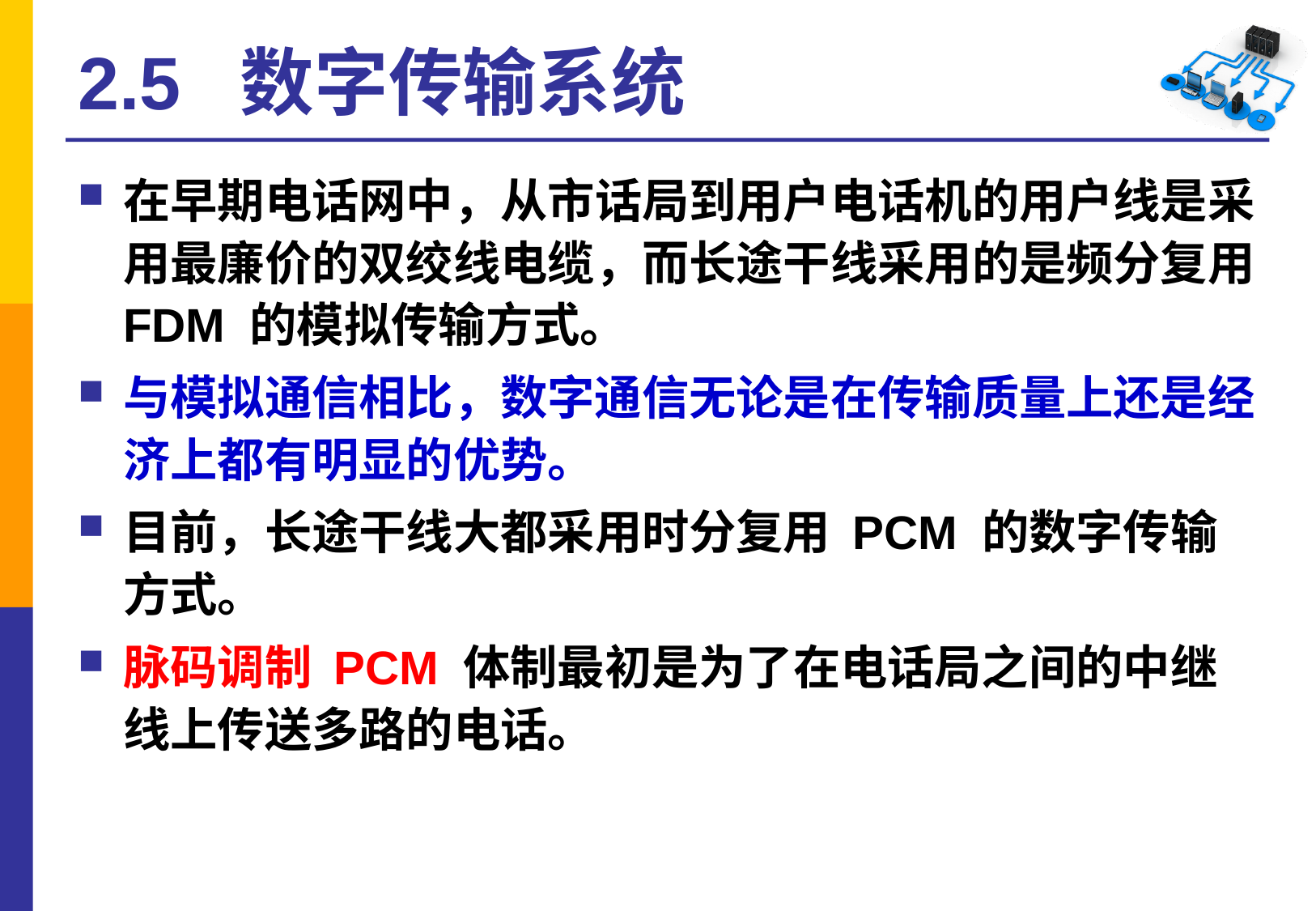

# 2.5  数字传输系统
在早期电话网中，从市话局到用户电话机的用户线是采用最廉价的双绞线电缆，而长途干线采用的是频分复用 FDM 的模拟传输方式。
与模拟通信相比，数字通信无论是在传输质量上还是经济上都有明显的优势。
目前，长途干线大都采用时分复用 PCM 的数字传输方式。
脉码调制 PCM 体制最初是为了在电话局之间的中继线上传送多路的电话。